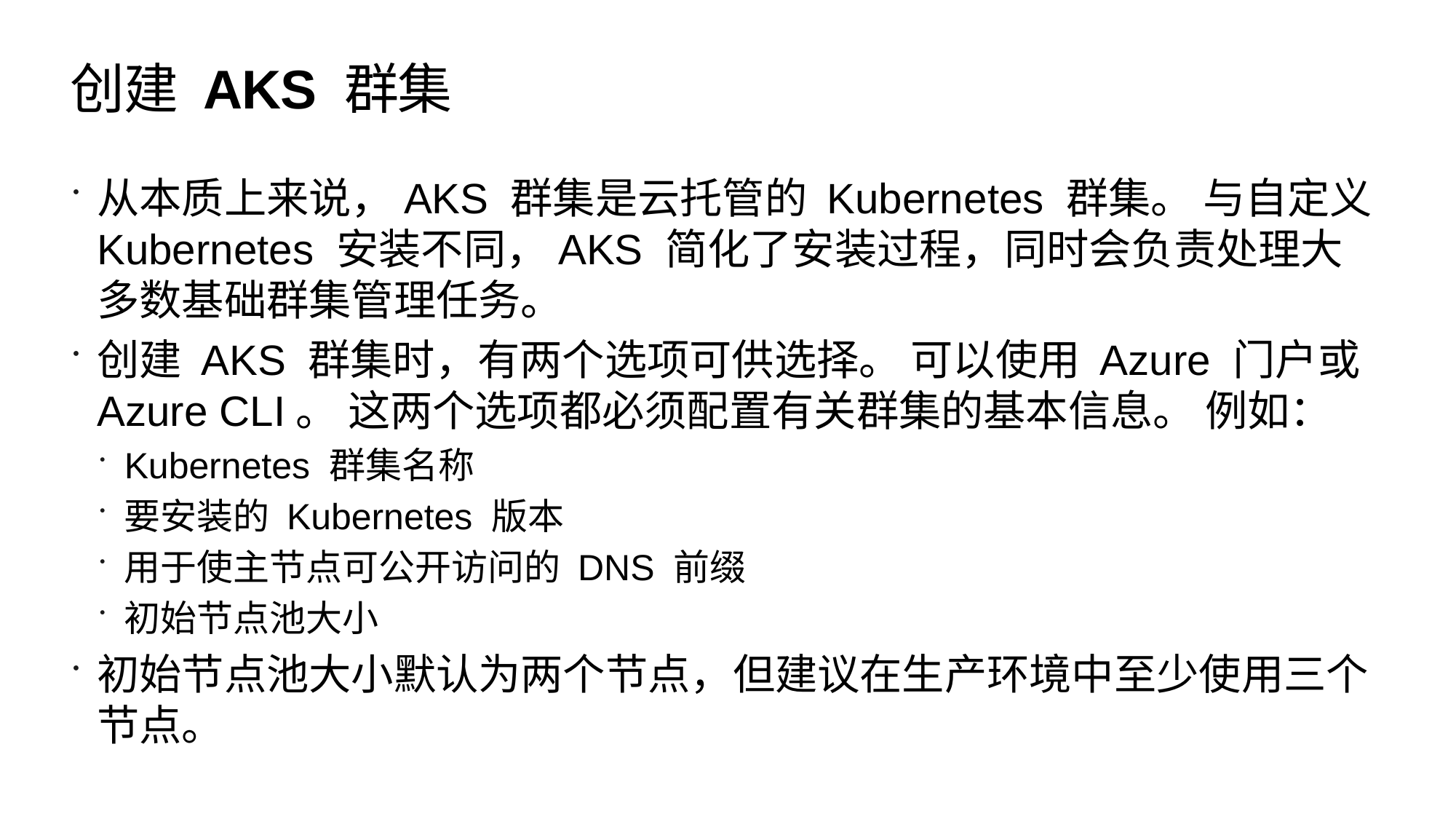

# 创建 AKS 群集
从本质上来说，AKS 群集是云托管的 Kubernetes 群集。 与自定义 Kubernetes 安装不同，AKS 简化了安装过程，同时会负责处理大多数基础群集管理任务。
创建 AKS 群集时，有两个选项可供选择。 可以使用 Azure 门户或 Azure CLI。 这两个选项都必须配置有关群集的基本信息。 例如：
Kubernetes 群集名称
要安装的 Kubernetes 版本
用于使主节点可公开访问的 DNS 前缀
初始节点池大小
初始节点池大小默认为两个节点，但建议在生产环境中至少使用三个节点。